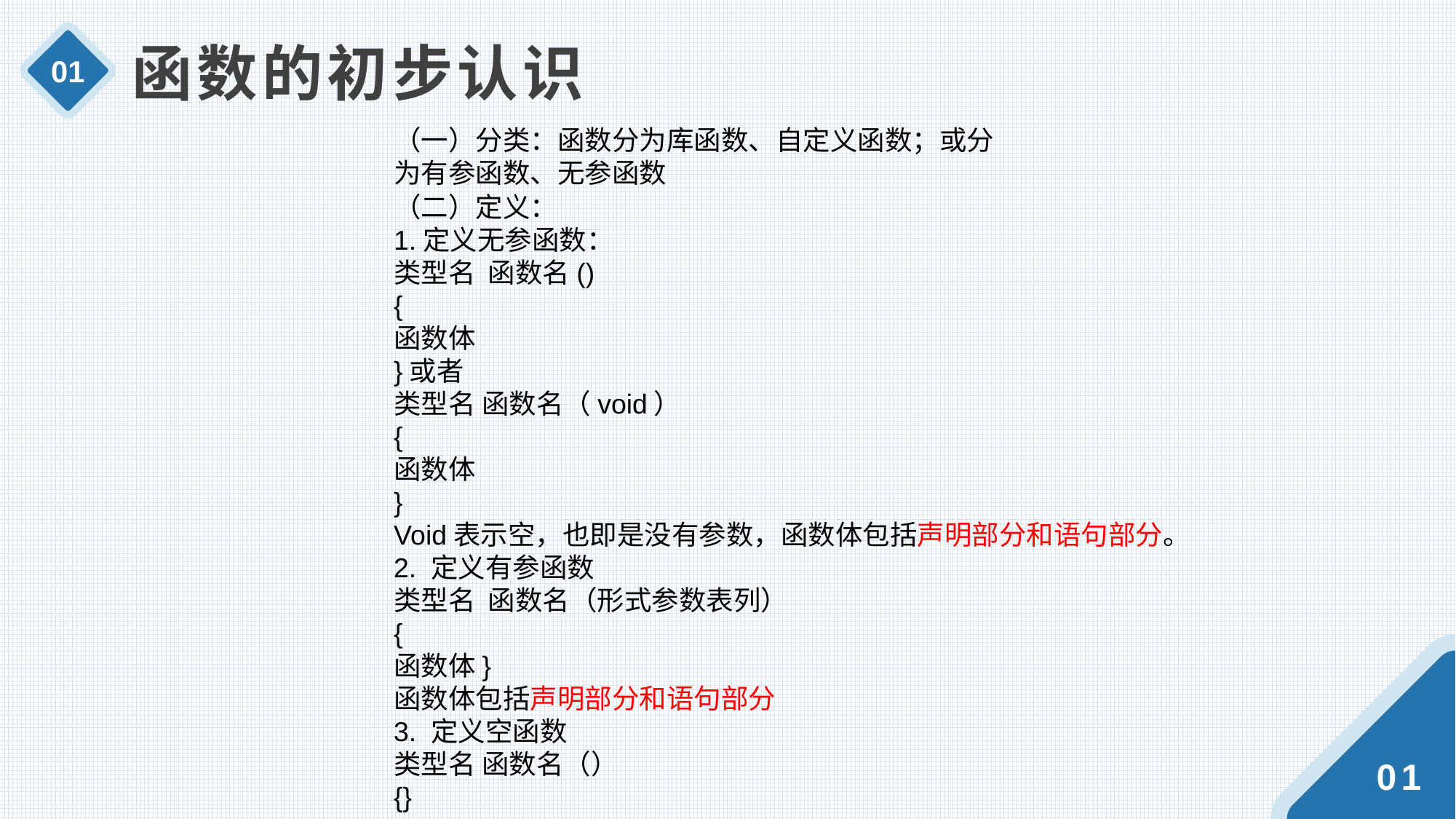

函数的初步认识

01
（一）分类：函数分为库函数、自定义函数；或分为有参函数、无参函数
（二）定义：
1.定义无参函数：
类型名  函数名()
{
函数体
}或者
类型名 函数名（void）
{
函数体
}
Void表示空，也即是没有参数，函数体包括声明部分和语句部分。
2. 定义有参函数
类型名  函数名（形式参数表列）
{
函数体}
函数体包括声明部分和语句部分
3. 定义空函数
类型名 函数名（）
{}

01